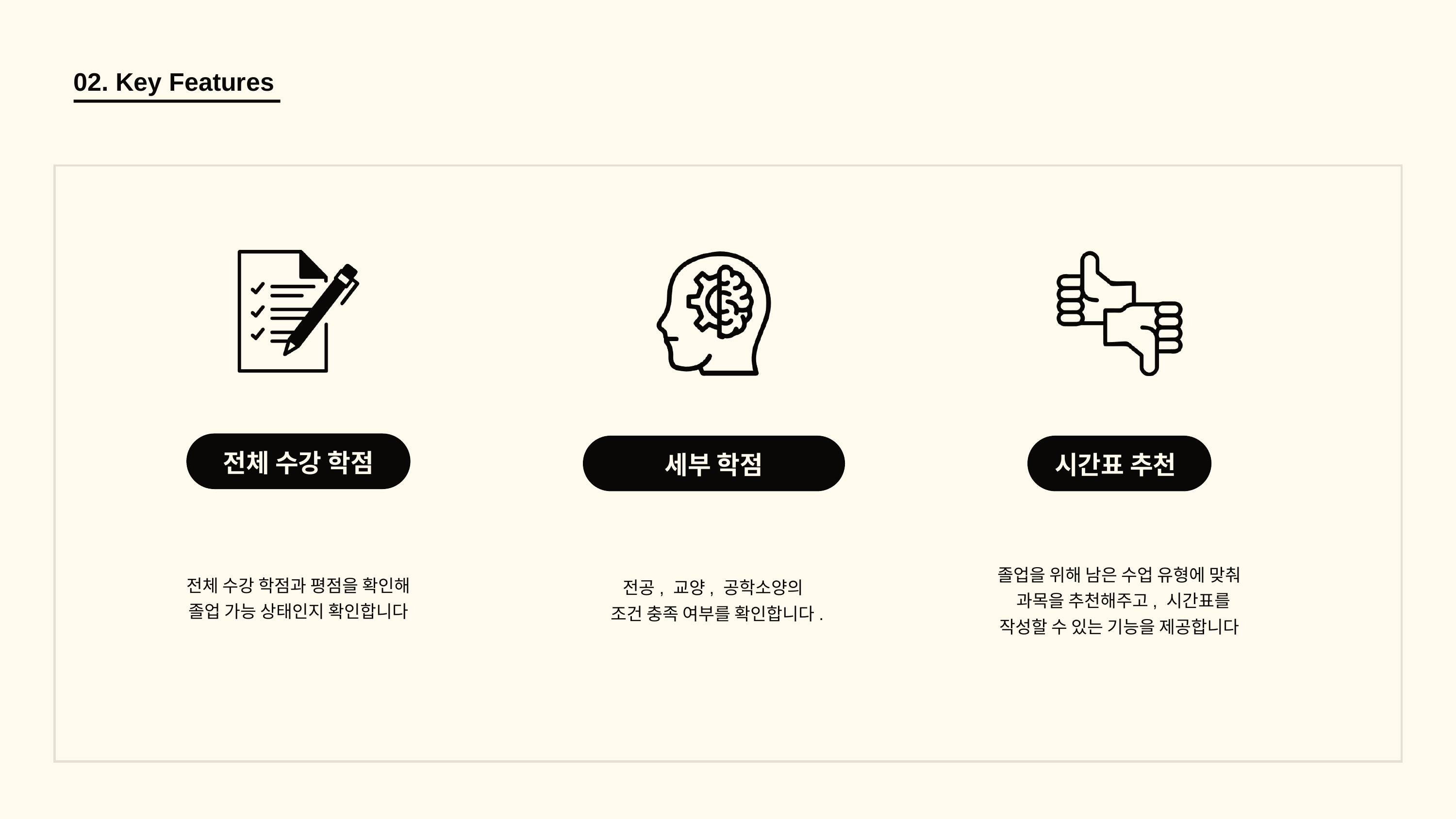

02. Key Features

전체 수강 학점
세부 학점
시간표 추천
졸업을 위해 남은 수업 유형에 맞춰
 과목을 추천해주고, 시간표를
작성할 수 있는 기능을 제공합니다
전체 수강 학점과 평점을 확인해
졸업 가능 상태인지 확인합니다
전공, 교양, 공학소양의
 조건 충족 여부를 확인합니다.